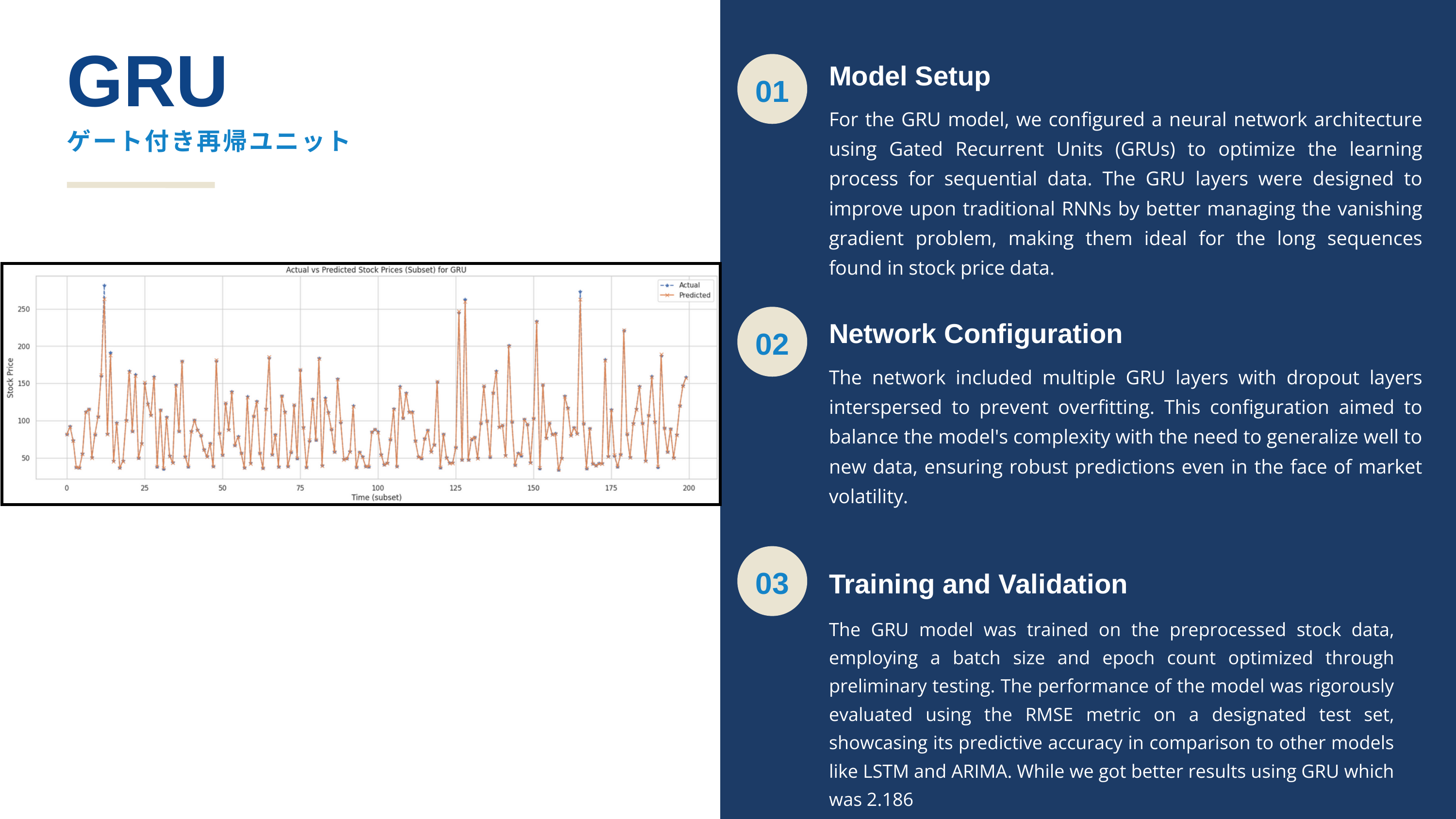

GRU
Model Setup

01
For the GRU model, we configured a neural network architecture using Gated Recurrent Units (GRUs) to optimize the learning process for sequential data. The GRU layers were designed to improve upon traditional RNNs by better managing the vanishing gradient problem, making them ideal for the long sequences found in stock price data.
ゲート付き再帰ユニット

02
Network Configuration
The network included multiple GRU layers with dropout layers interspersed to prevent overfitting. This configuration aimed to balance the model's complexity with the need to generalize well to new data, ensuring robust predictions even in the face of market volatility.

03
Training and Validation
The GRU model was trained on the preprocessed stock data, employing a batch size and epoch count optimized through preliminary testing. The performance of the model was rigorously evaluated using the RMSE metric on a designated test set, showcasing its predictive accuracy in comparison to other models like LSTM and ARIMA. While we got better results using GRU which was 2.186